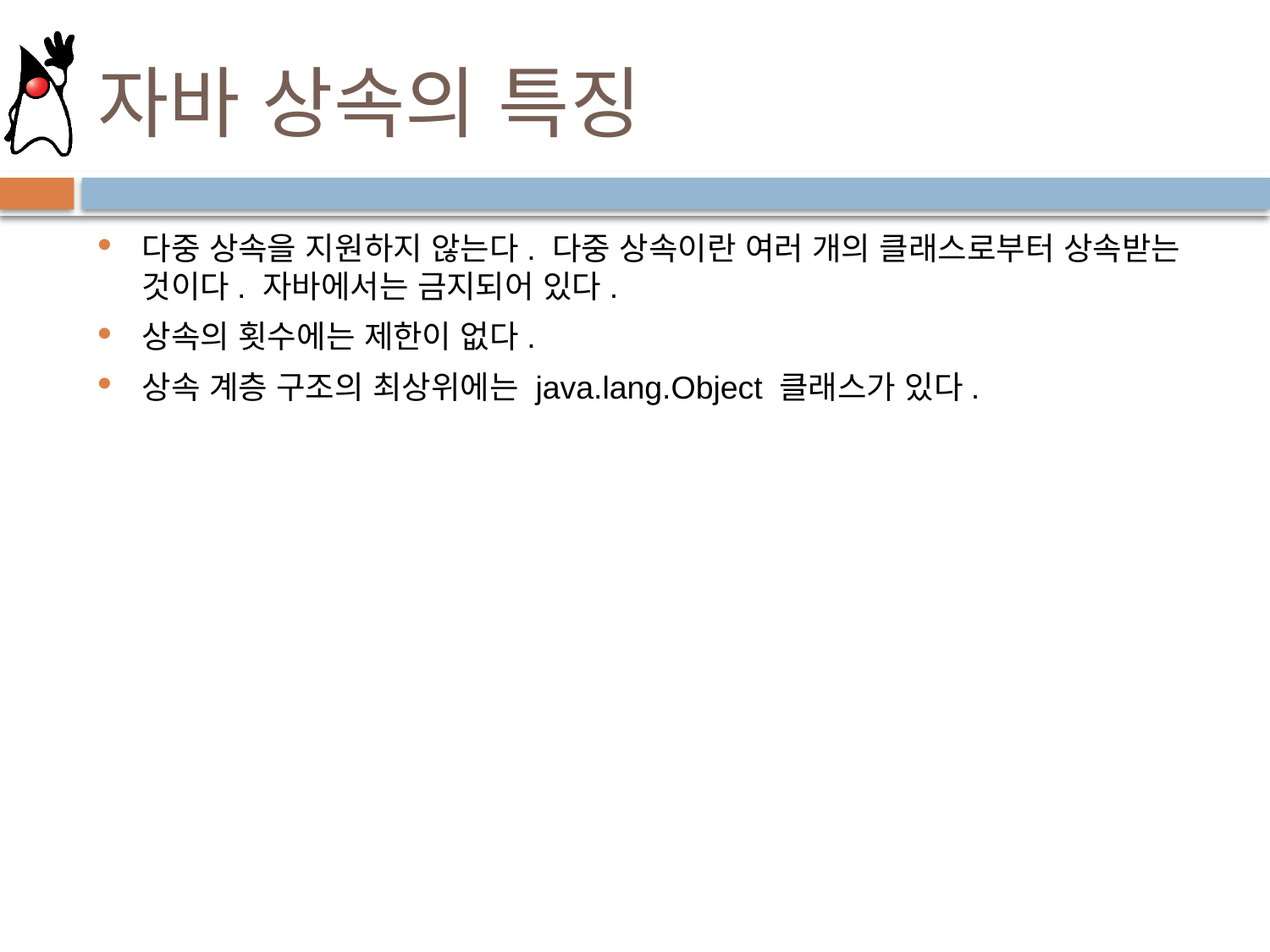

# 자바 상속의 특징
다중 상속을 지원하지 않는다. 다중 상속이란 여러 개의 클래스로부터 상속받는 것이다. 자바에서는 금지되어 있다.
상속의 횟수에는 제한이 없다.
상속 계층 구조의 최상위에는 java.lang.Object 클래스가 있다.